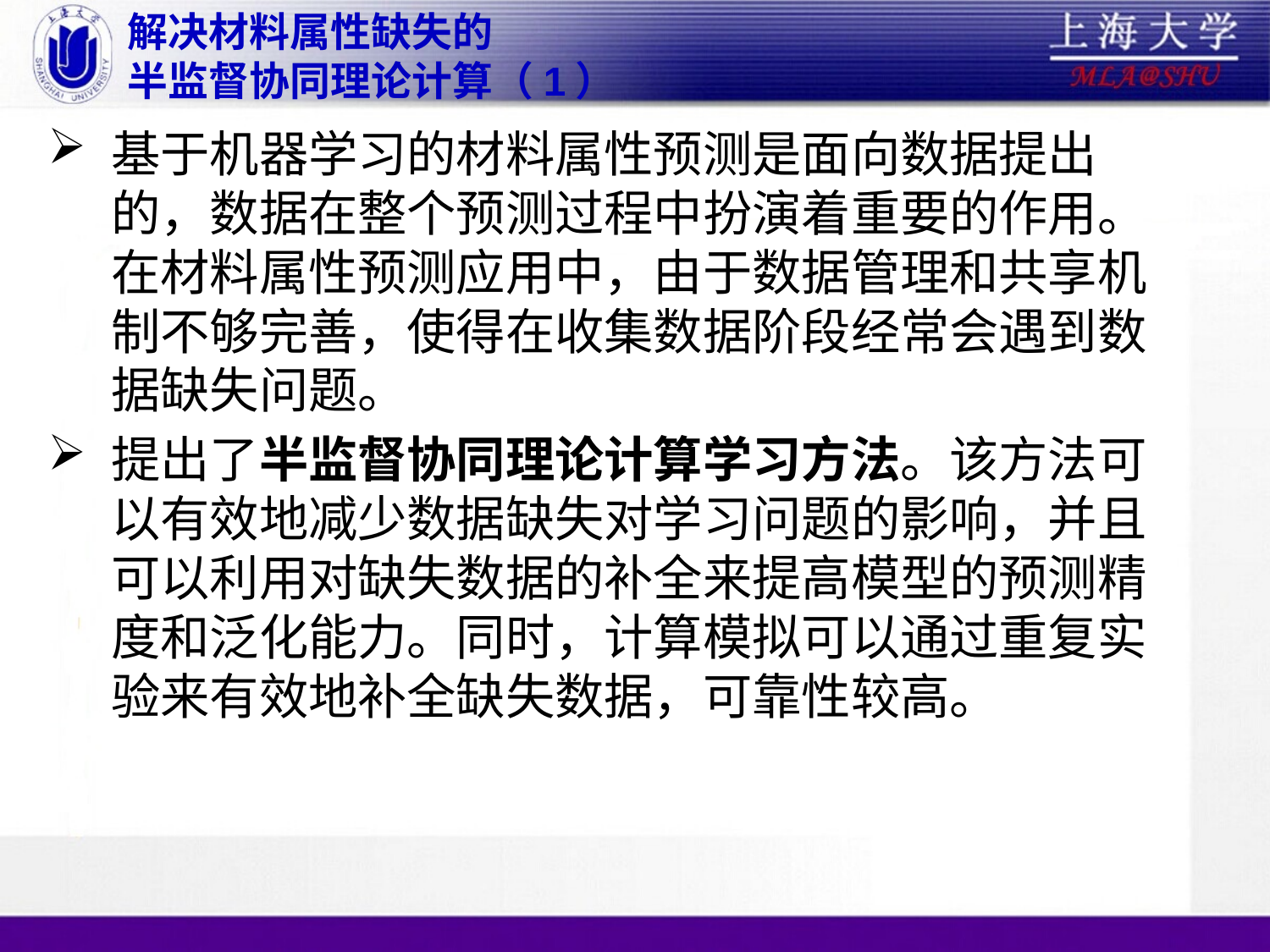

# 解决材料属性缺失的 半监督协同理论计算（1）
基于机器学习的材料属性预测是面向数据提出的，数据在整个预测过程中扮演着重要的作用。在材料属性预测应用中，由于数据管理和共享机制不够完善，使得在收集数据阶段经常会遇到数据缺失问题。
提出了半监督协同理论计算学习方法。该方法可以有效地减少数据缺失对学习问题的影响，并且可以利用对缺失数据的补全来提高模型的预测精度和泛化能力。同时，计算模拟可以通过重复实验来有效地补全缺失数据，可靠性较高。